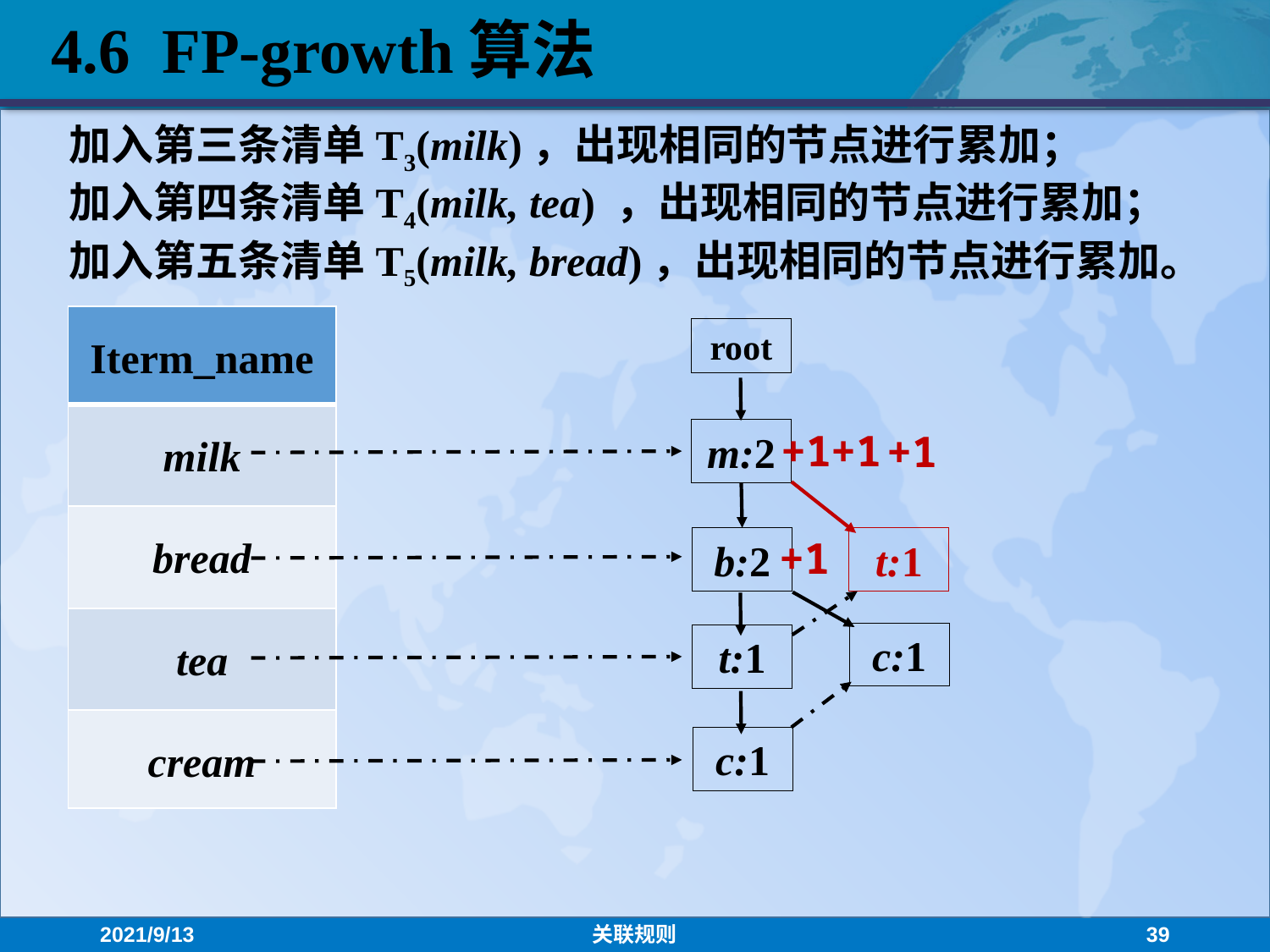

4.6  FP-growth算法
加入第三条清单T3(milk)，出现相同的节点进行累加；
加入第四条清单T4(milk, tea) ，出现相同的节点进行累加；
加入第五条清单T5(milk, bread)，出现相同的节点进行累加。

| Iterm\_name |
| --- |
| milk |
| bread |
| tea |
| cream |
root
+1
+1
+1
m:2
+1
b:2
t:1
c:1
t:1
c:1
2021/9/13
关联规则
39